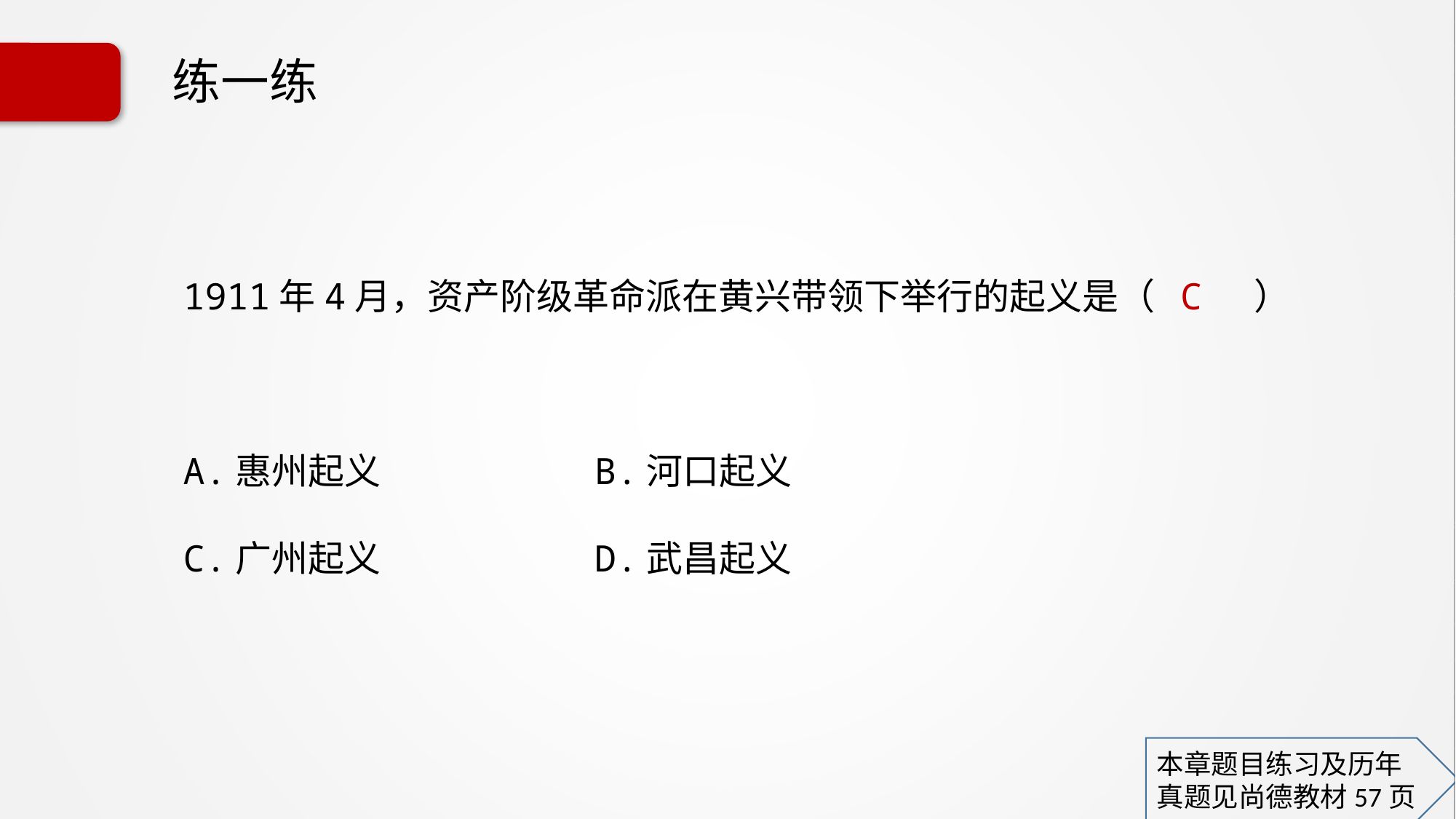

# 练一练
1911年4月，资产阶级革命派在黄兴带领下举行的起义是（  C  ）

A.惠州起义                         B.河口起义

C.广州起义                         D.武昌起义

本章题目练习及历年
真题见尚德教材57页